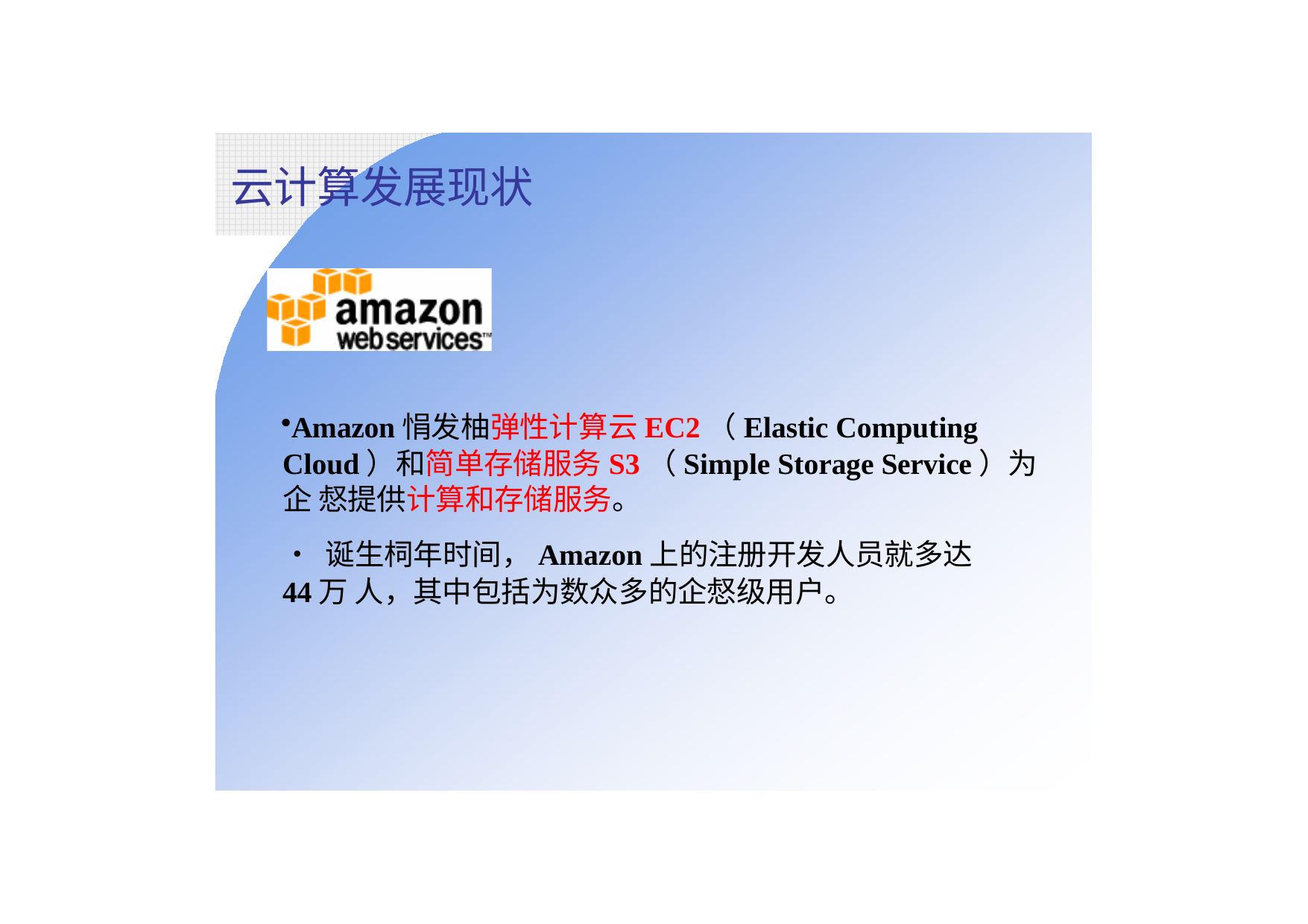

云计算发展现状

Amazon悁发柚弹性计算云EC2（Elastic Computing Cloud）和简单存储服务S3（Simple Storage Service）为企 惄提供计算和存储服务。
• 诞生柌年时间，Amazon上的注册开发人员就多达44万 人，其中包括为数众多的企惄级用户。